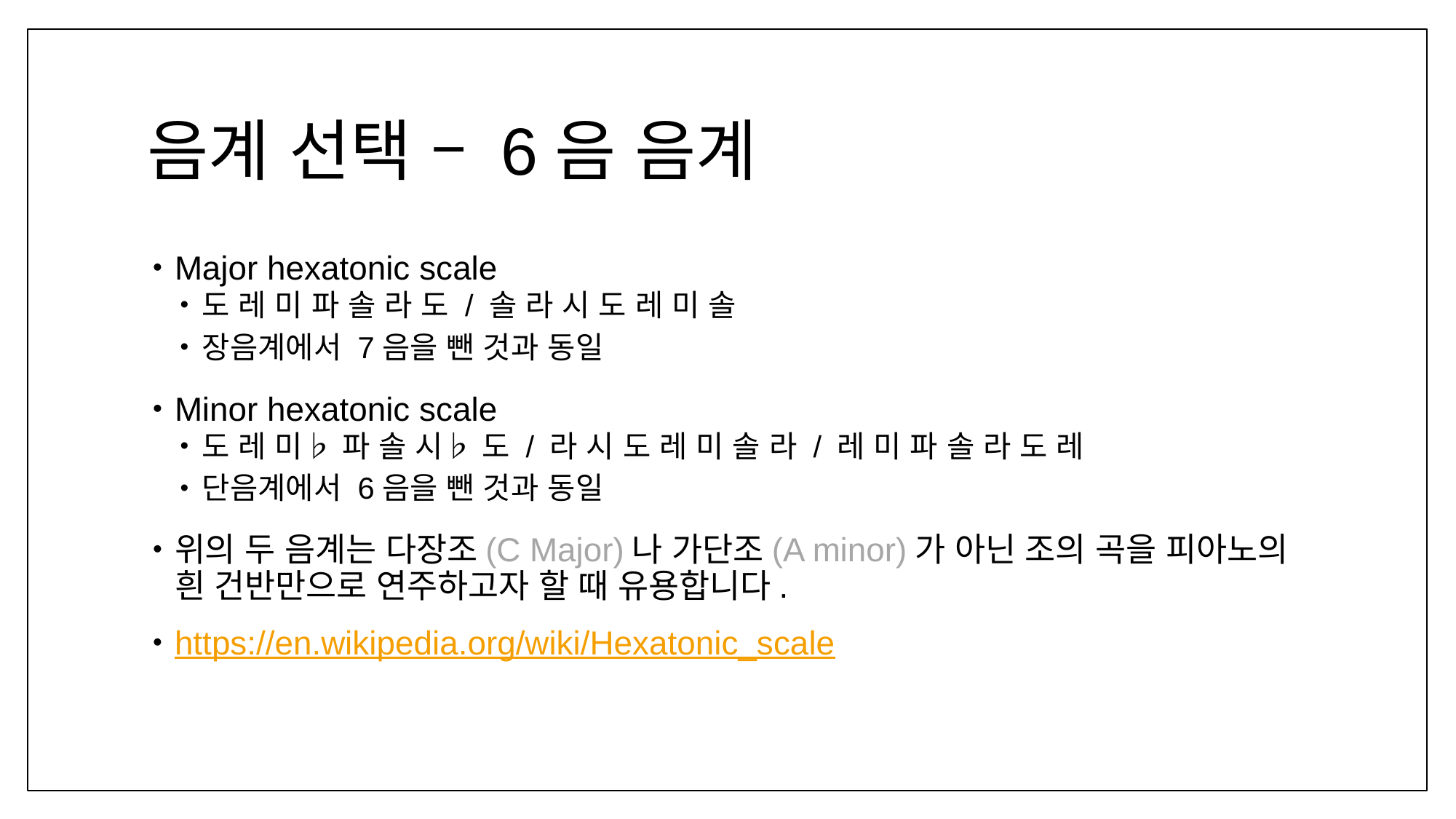

# 음계 선택 – 6음 음계
Major hexatonic scale
도 레 미 파 솔 라 도 / 솔 라 시 도 레 미 솔
장음계에서 7음을 뺀 것과 동일
Minor hexatonic scale
도 레 미♭ 파 솔 시♭ 도 / 라 시 도 레 미 솔 라 / 레 미 파 솔 라 도 레
단음계에서 6음을 뺀 것과 동일
위의 두 음계는 다장조(C Major)나 가단조(A minor)가 아닌 조의 곡을 피아노의 흰 건반만으로 연주하고자 할 때 유용합니다.
https://en.wikipedia.org/wiki/Hexatonic_scale